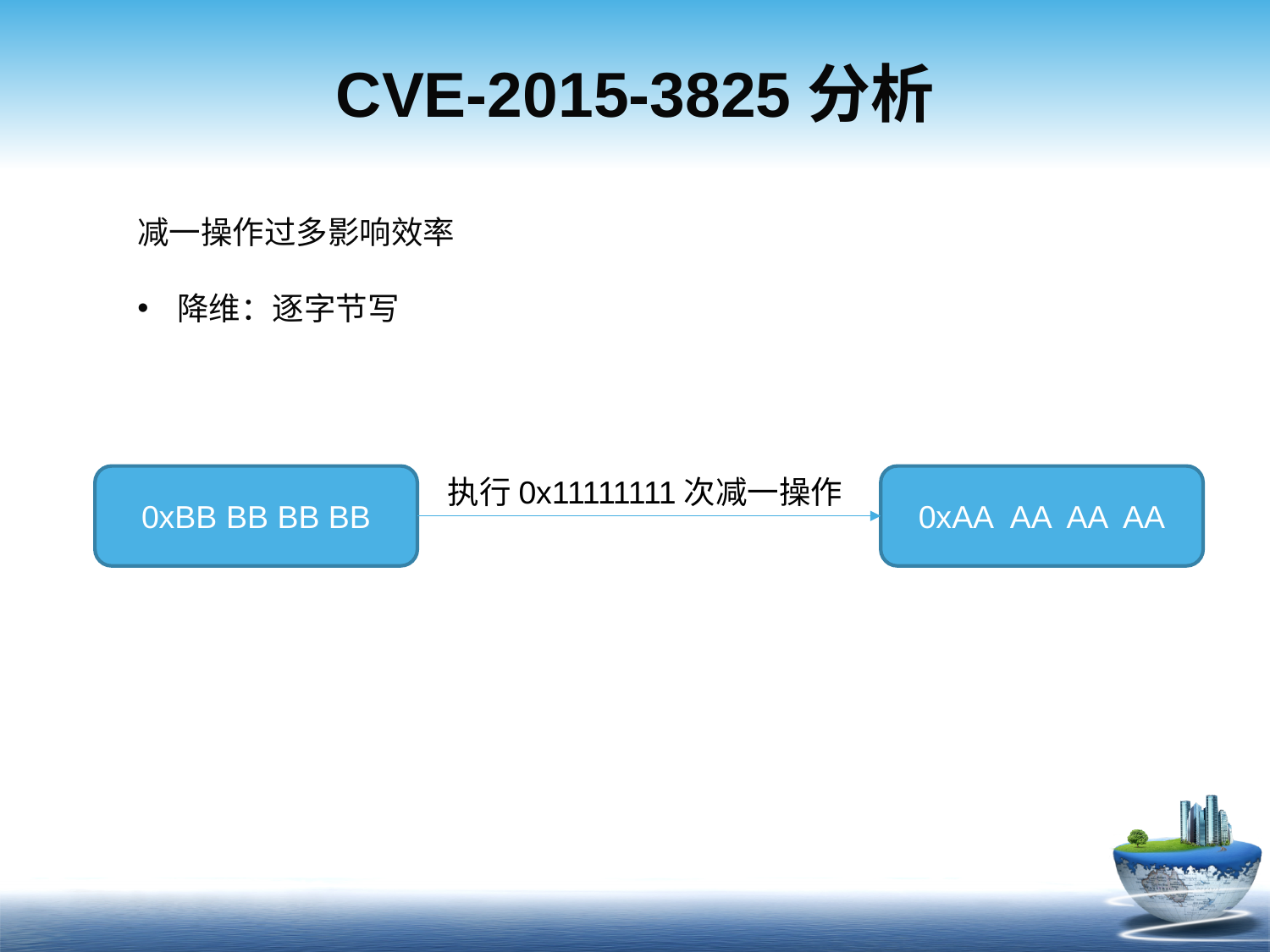

# CVE-2015-3825分析
减一操作过多影响效率

降维：逐字节写
0xBB BB BB BB
执行0x11111111次减一操作
0xAA  AA  AA  AA